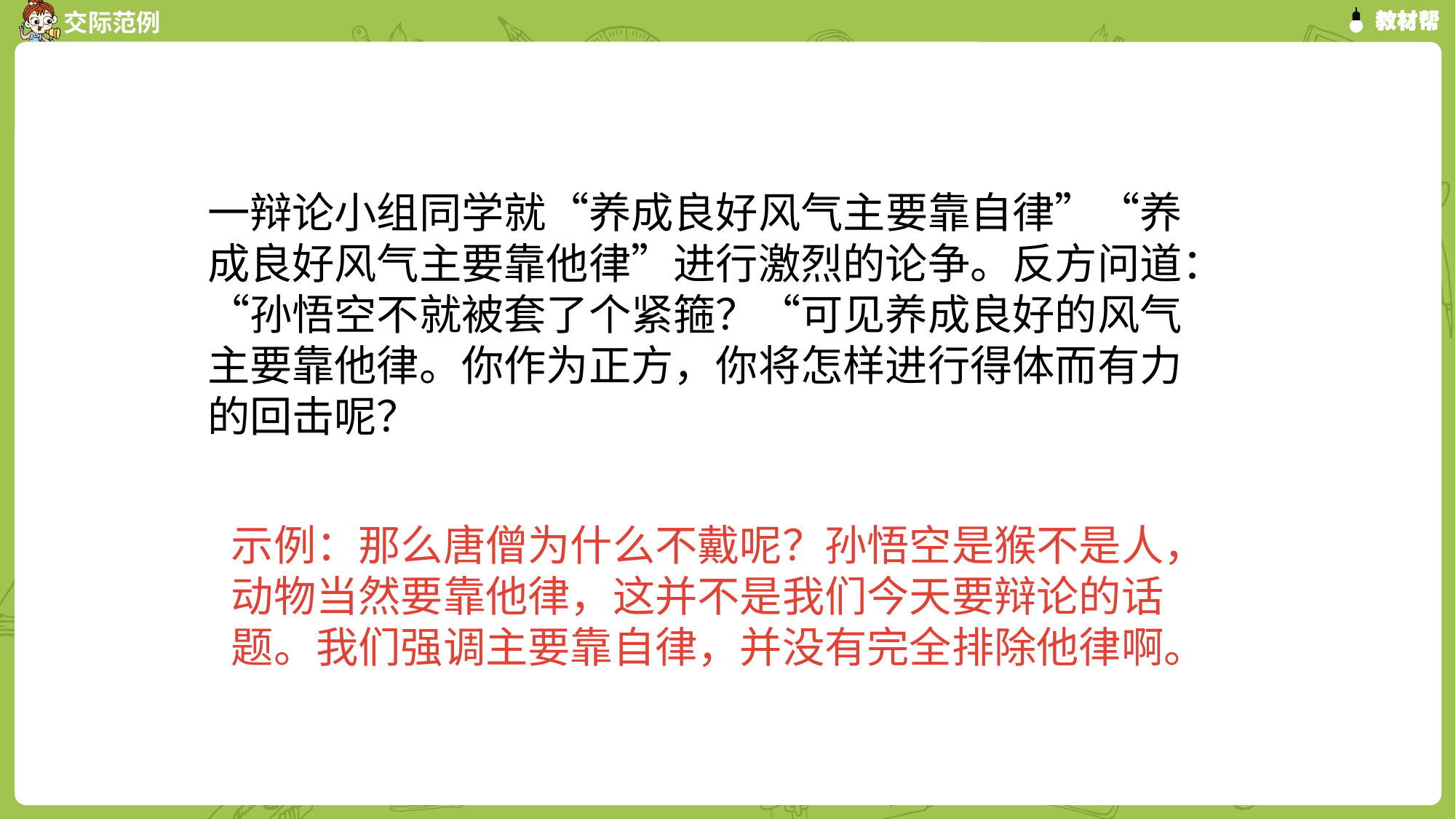

一辩论小组同学就“养成良好风气主要靠自律”“养成良好风气主要靠他律”进行激烈的论争。反方问道：“孙悟空不就被套了个紧箍？“可见养成良好的风气主要靠他律。你作为正方，你将怎样进行得体而有力的回击呢？

示例：那么唐僧为什么不戴呢？孙悟空是猴不是人，动物当然要靠他律，这并不是我们今天要辩论的话题。我们强调主要靠自律，并没有完全排除他律啊。